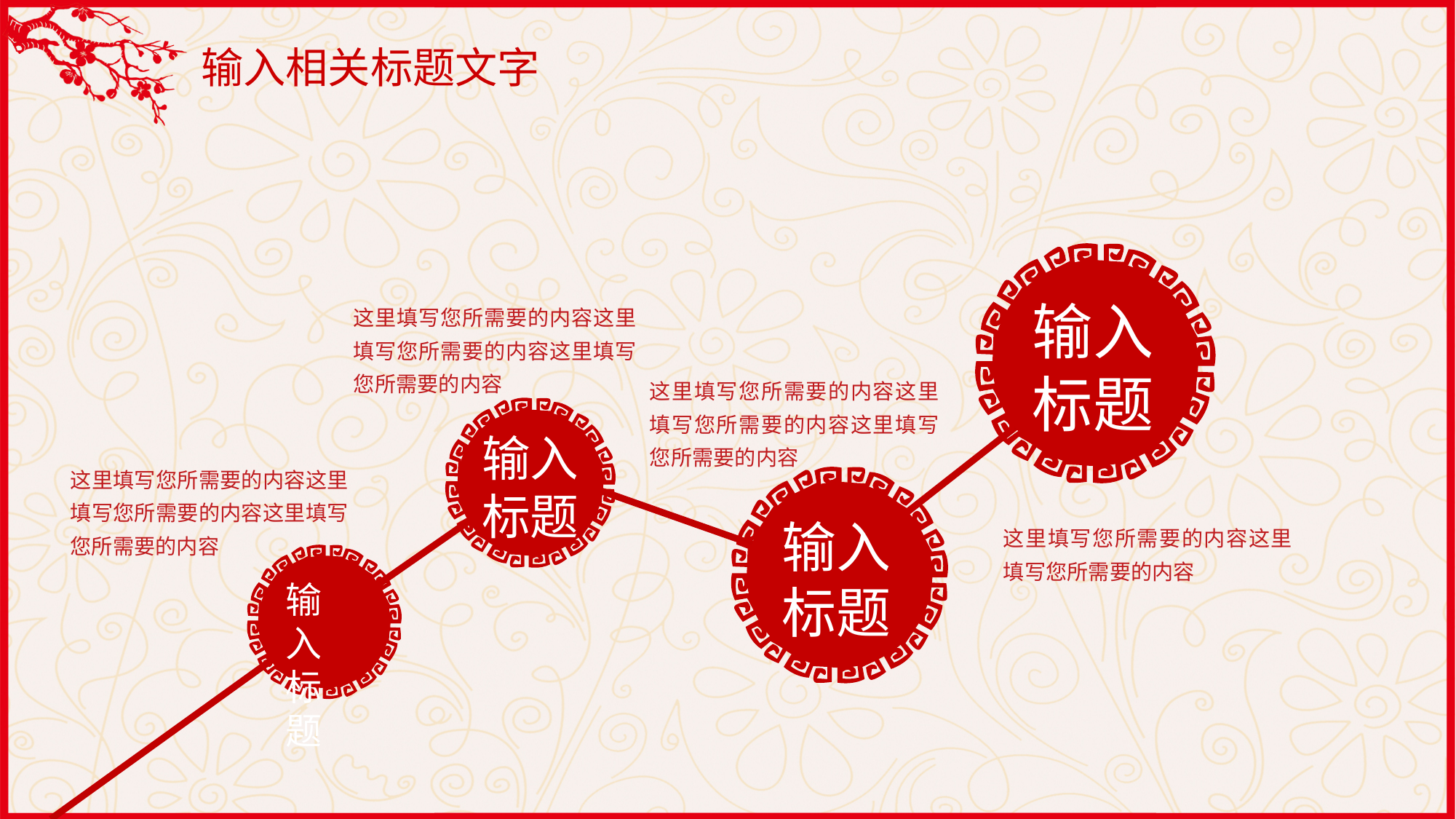

输入相关标题文字

输入标题
这里填写您所需要的内容这里填写您所需要的内容这里填写您所需要的内容
这里填写您所需要的内容这里填写您所需要的内容这里填写您所需要的内容

输入标题
这里填写您所需要的内容这里填写您所需要的内容这里填写您所需要的内容

输入标题
这里填写您所需要的内容这里填写您所需要的内容

输入标题